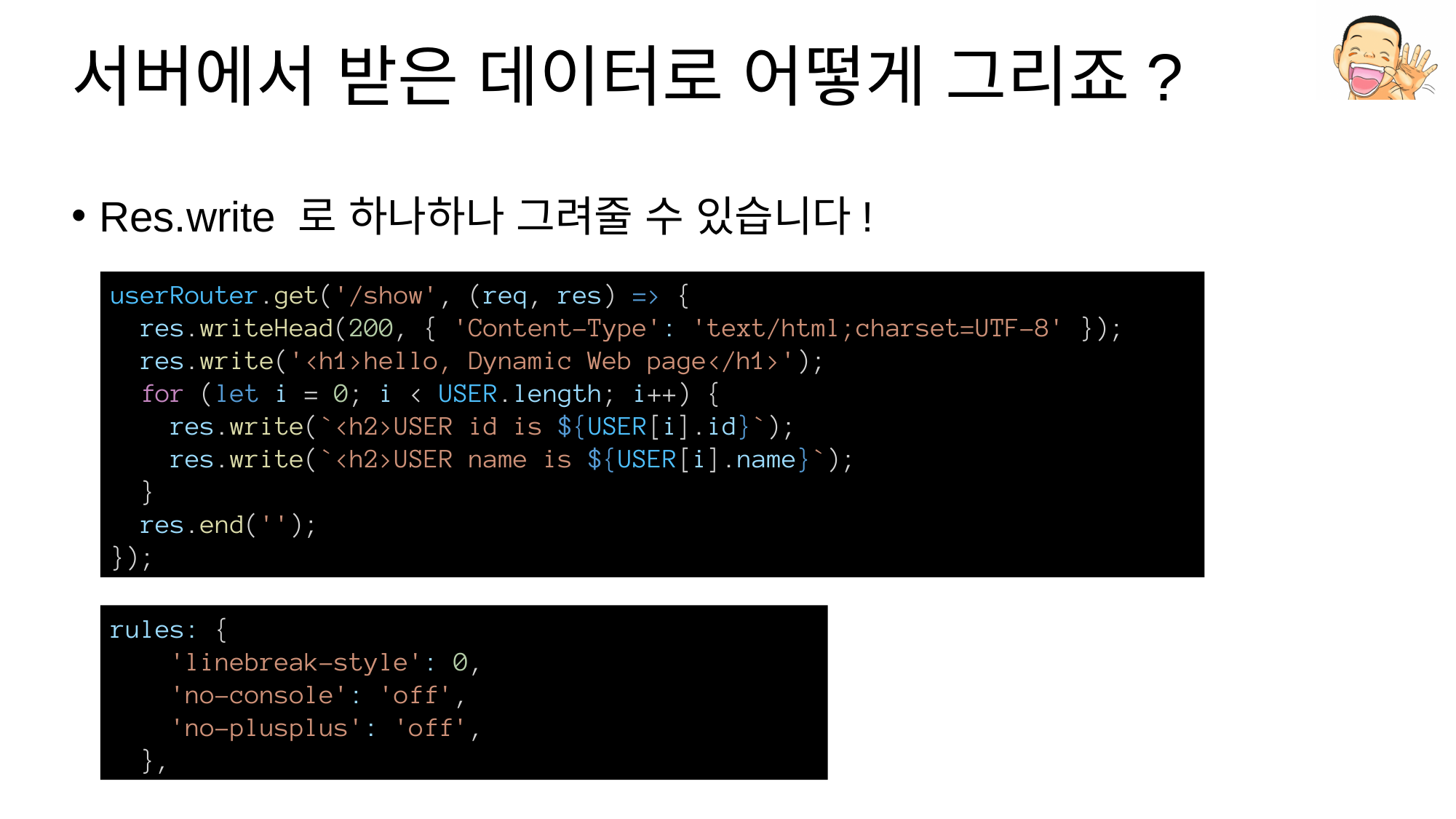

# 서버에서 받은 데이터로 어떻게 그리죠?
Res.write 로 하나하나 그려줄 수 있습니다!
userRouter.get('/show', (req, res) => {
  res.writeHead(200, { 'Content-Type': 'text/html;charset=UTF-8' });
  res.write('<h1>hello, Dynamic Web page</h1>');
  for (let i = 0; i < USER.length; i++) {
    res.write(`<h2>USER id is ${USER[i].id}`);
    res.write(`<h2>USER name is ${USER[i].name}`);
  }
  res.end('');
});
rules: {
    'linebreak-style': 0,
    'no-console': 'off',
    'no-plusplus': 'off',
  },